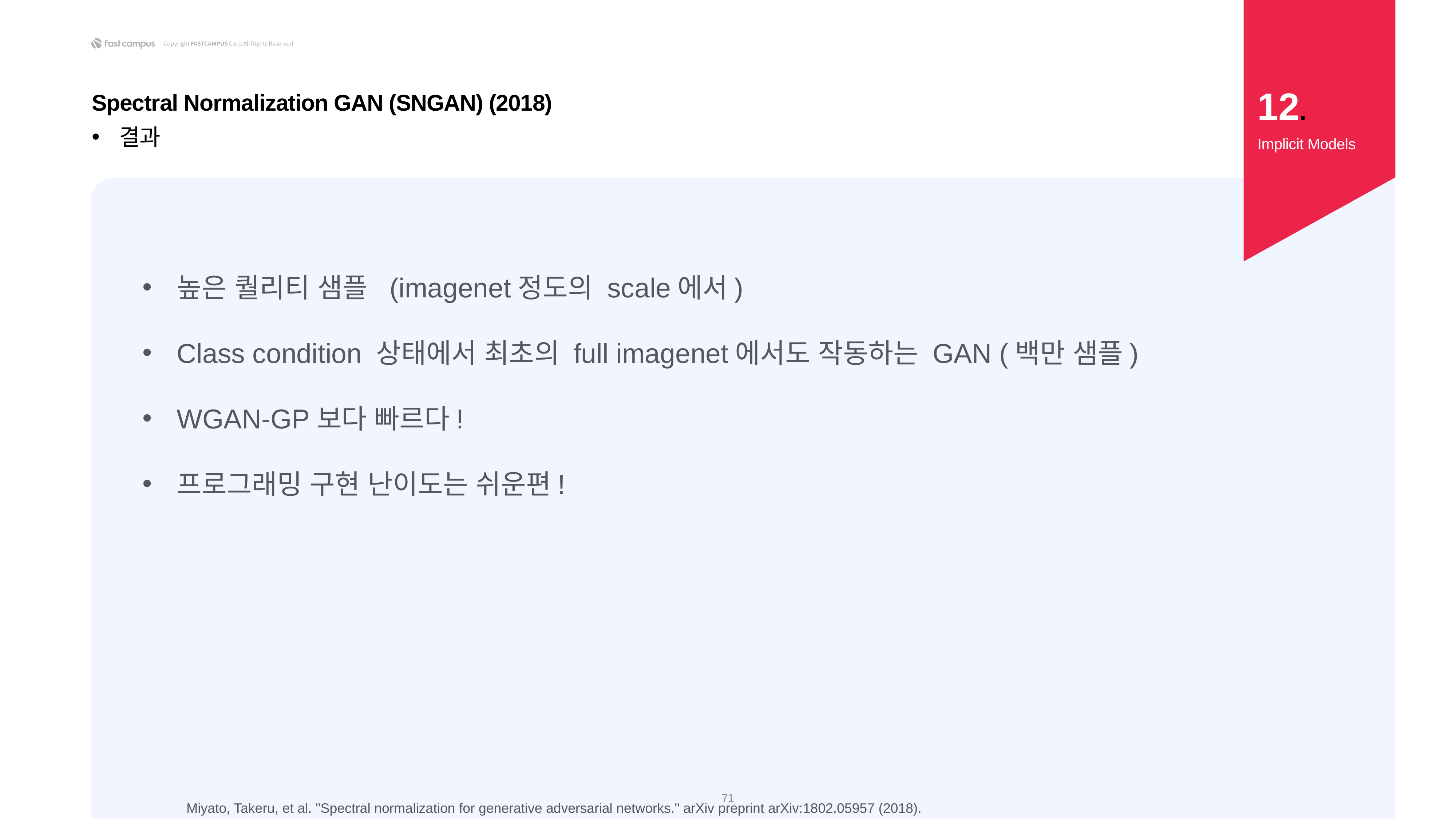

12.
Spectral Normalization GAN (SNGAN) (2018)
결과
Implicit Models

높은 퀄리티 샘플  (imagenet정도의 scale에서)

Class condition 상태에서 최초의 full imagenet에서도 작동하는 GAN (백만 샘플)

WGAN-GP보다 빠르다!

프로그래밍 구현 난이도는 쉬운편!
71
Miyato, Takeru, et al. "Spectral normalization for generative adversarial networks." arXiv preprint arXiv:1802.05957 (2018).